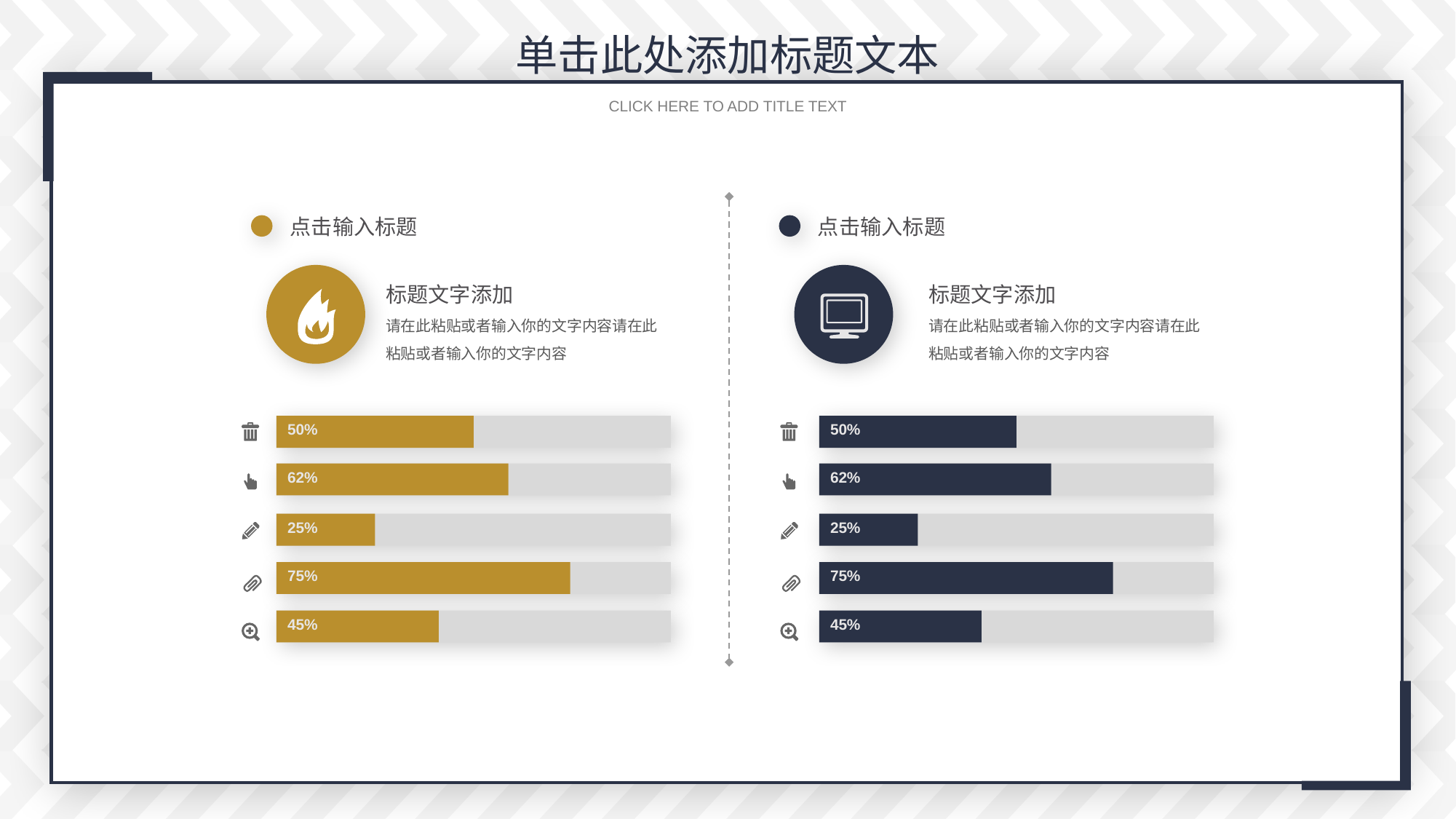

单击此处添加标题文本
 CLICK HERE TO ADD TITLE TEXT
点击输入标题
点击输入标题

标题文字添加
标题文字添加

请在此粘贴或者输入你的文字内容请在此粘贴或者输入你的文字内容
请在此粘贴或者输入你的文字内容请在此粘贴或者输入你的文字内容
50%
50%

62%
62%

25%
25%

75%
75%

45%
45%